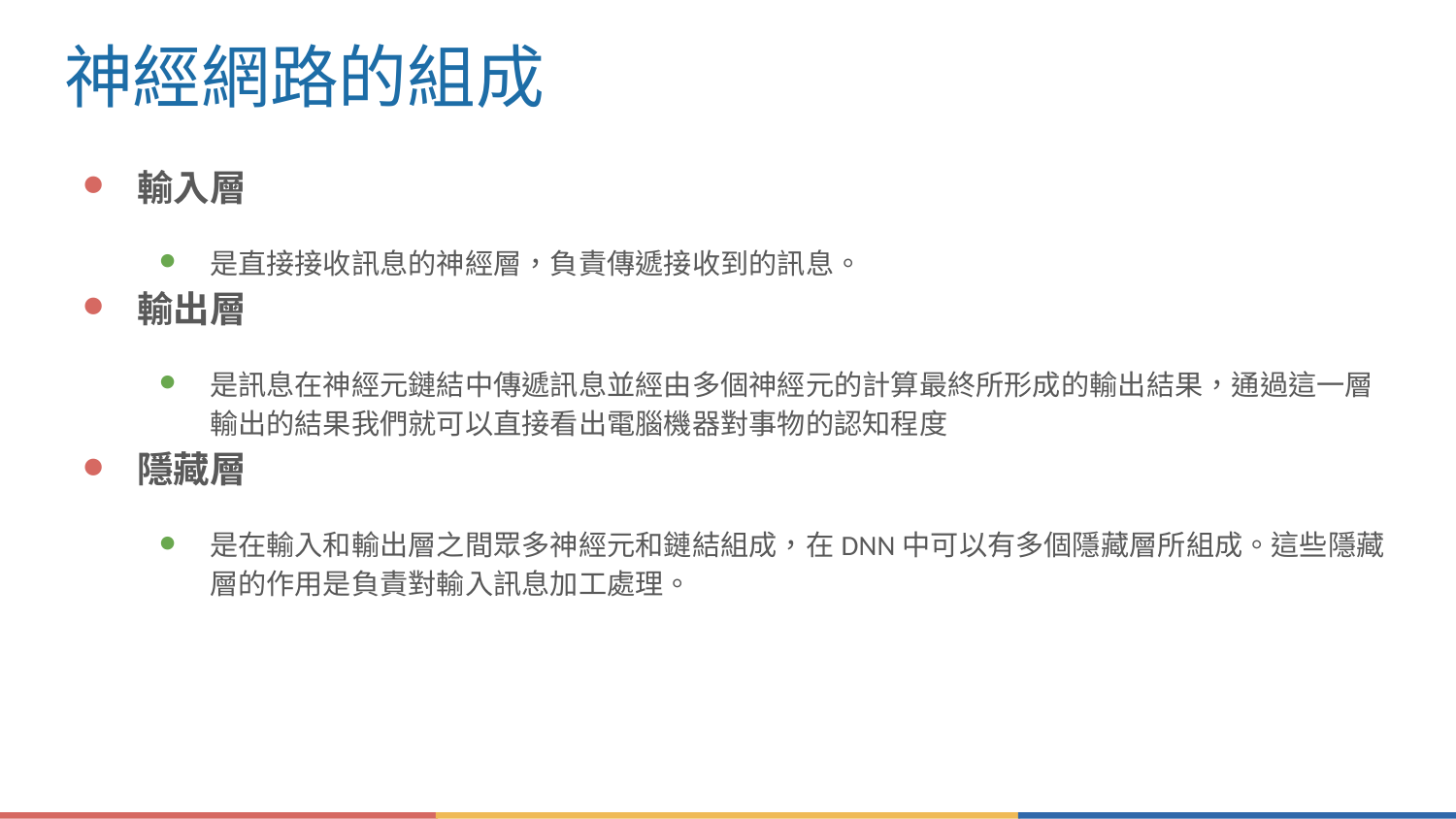

# 神經網路的組成
輸入層
是直接接收訊息的神經層，負責傳遞接收到的訊息。
輸出層
是訊息在神經元鏈結中傳遞訊息並經由多個神經元的計算最終所形成的輸出結果，通過這一層輸出的結果我們就可以直接看出電腦機器對事物的認知程度
隱藏層
是在輸入和輸出層之間眾多神經元和鏈結組成，在DNN中可以有多個隱藏層所組成。這些隱藏層的作用是負責對輸入訊息加工處理。